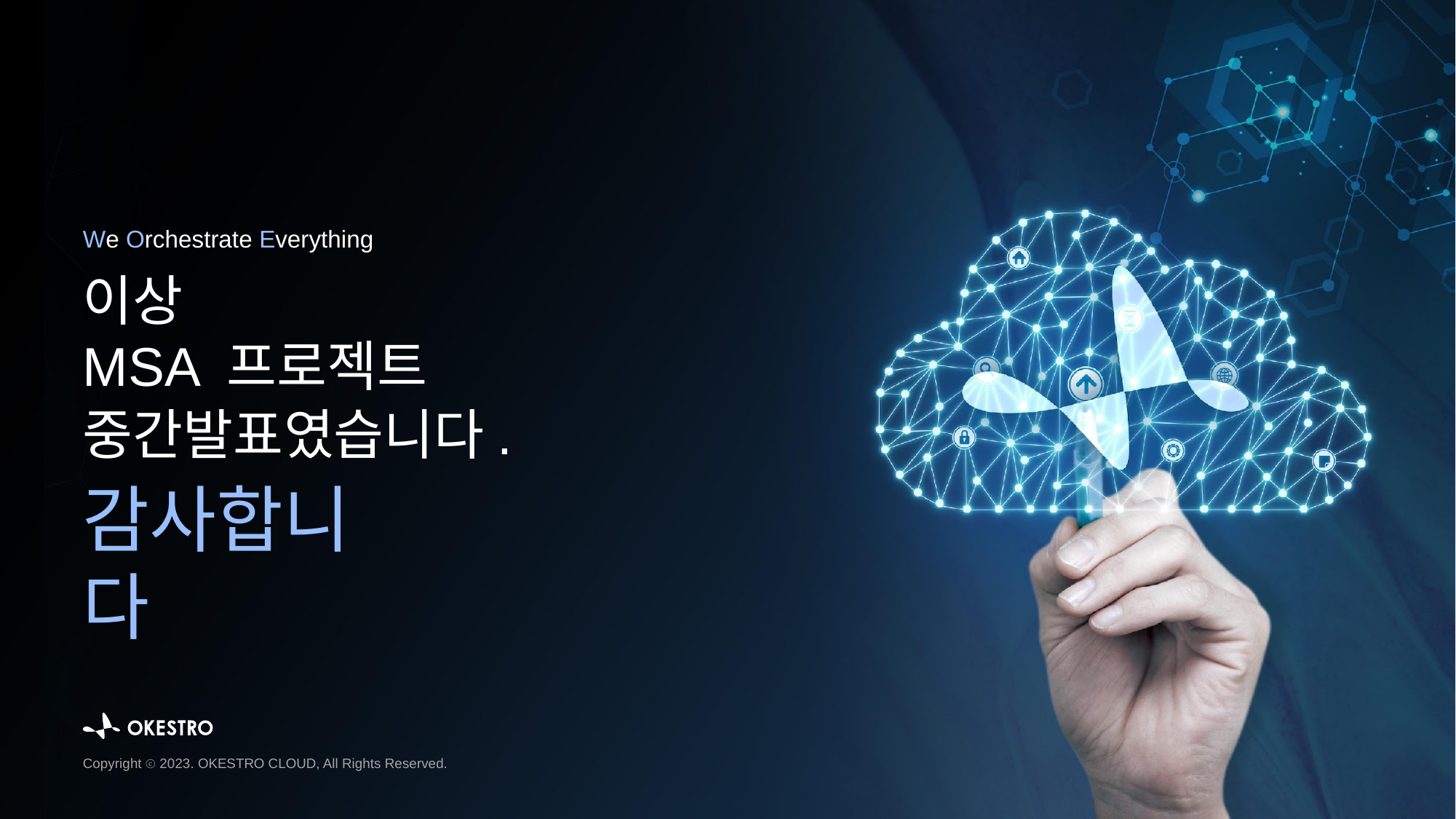

We Orchestrate Everything
이상
MSA 프로젝트
중간발표였습니다.
감사합니다

Copyright ⓒ 2023. OKESTRO CLOUD, All Rights Reserved.